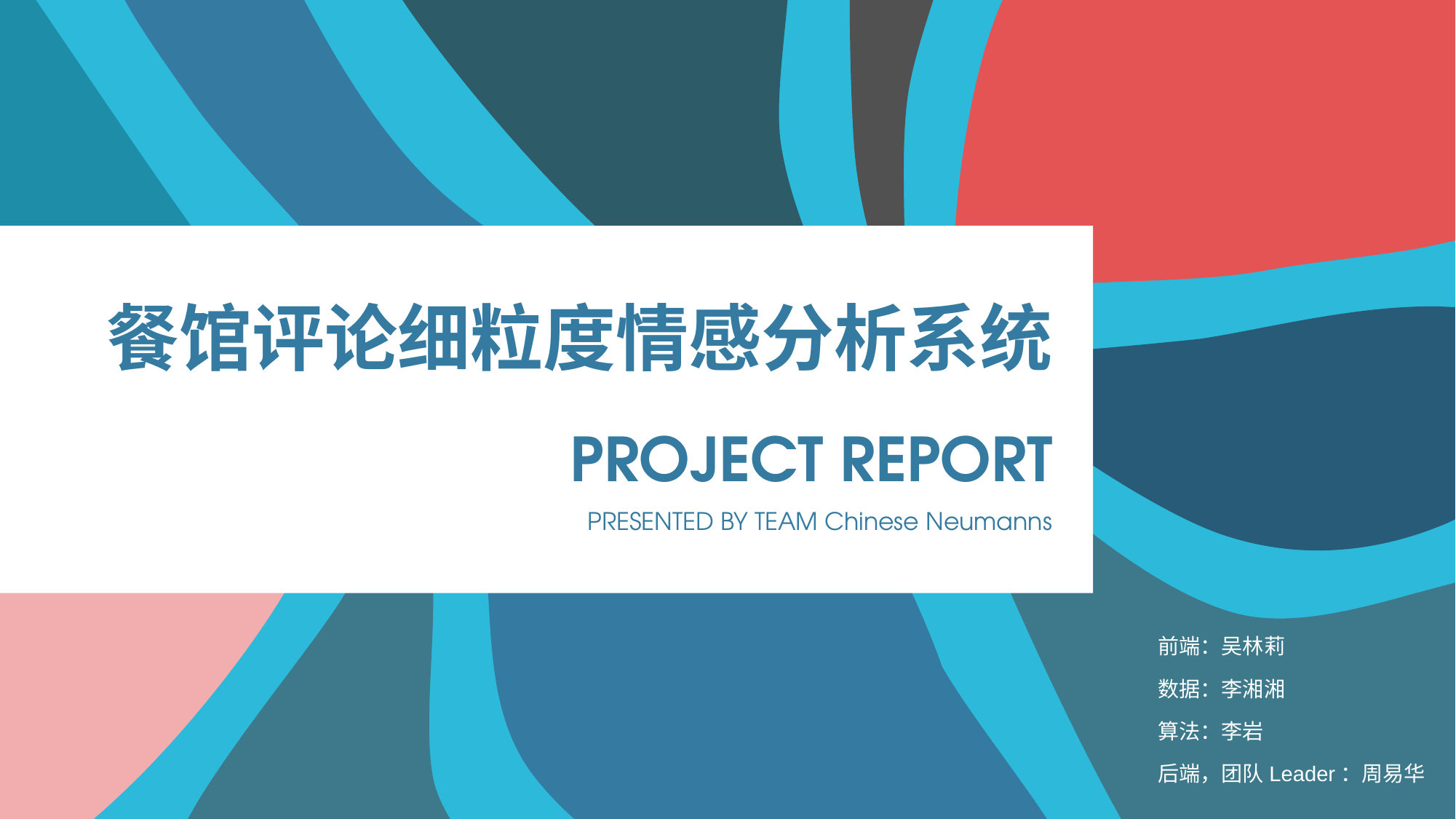

餐馆评论细粒度情感分析系统
PROJECT REPORT
PRESENTED BY TEAM Chinese Neumanns
前端：吴林莉
数据：李湘湘
算法：李岩
后端，团队Leader：周易华